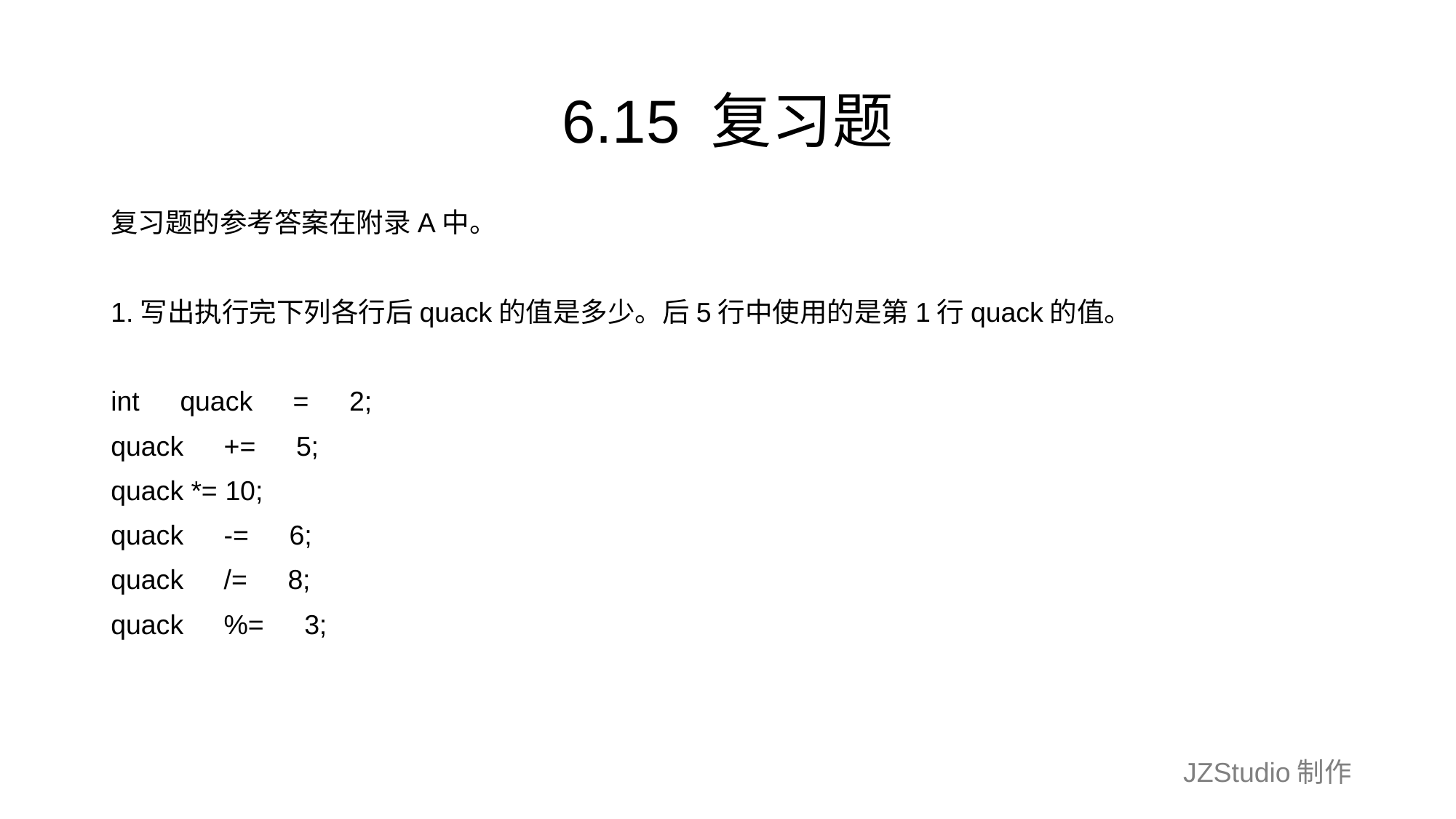

# 6.15 复习题
复习题的参考答案在附录A中。

1.写出执行完下列各行后quack的值是多少。后5行中使用的是第1行quack的值。

int　quack　=　2;
quack　+=　5;
quack *= 10;
quack　-=　6;
quack　/=　8;
quack　%=　3;